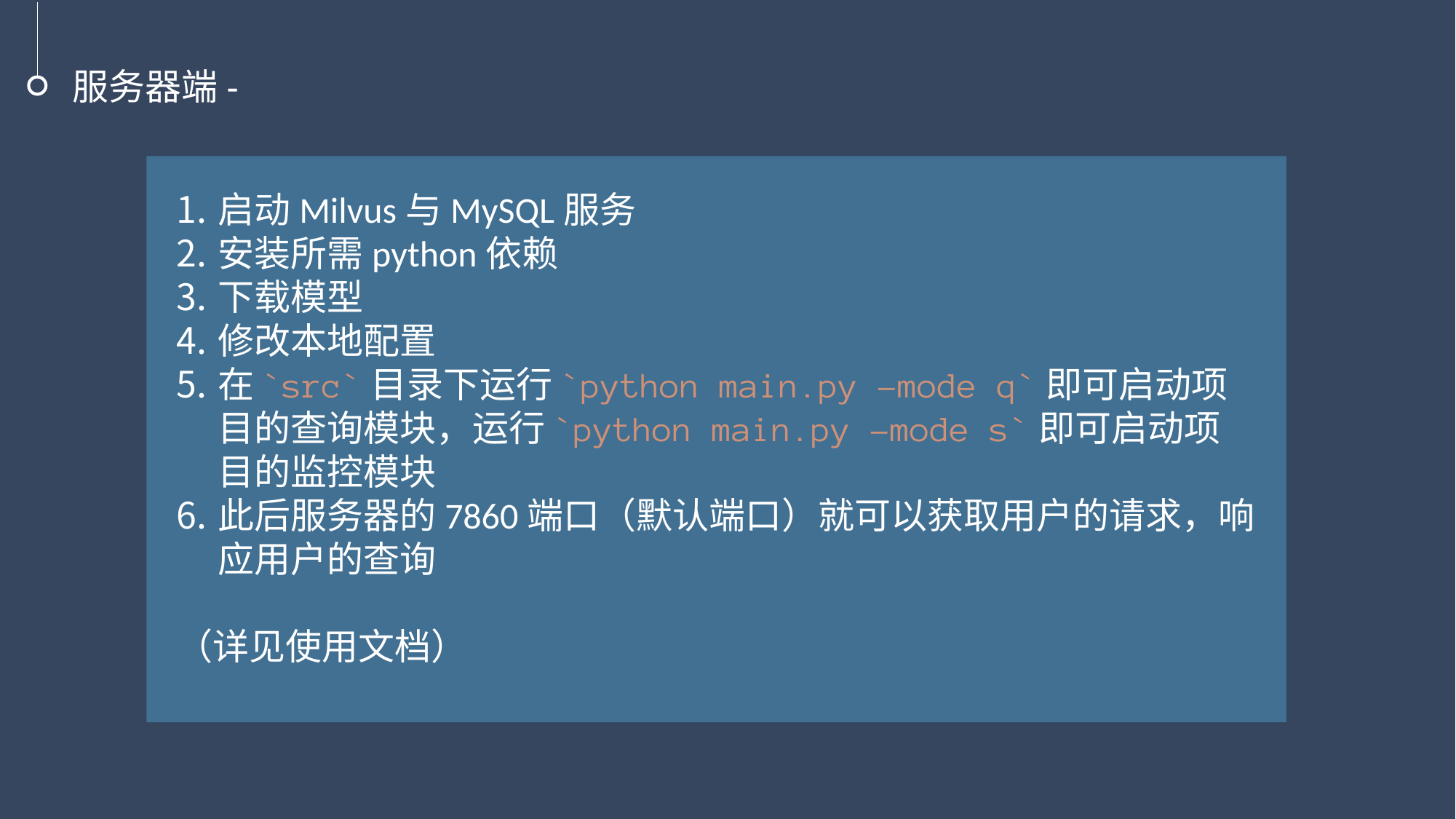

服务器端-

启动Milvus与MySQL服务
安装所需python依赖
下载模型
修改本地配置
在`src`目录下运行`python main.py -mode q`即可启动项目的查询模块，运行`python main.py -mode s`即可启动项目的监控模块
此后服务器的7860端口（默认端口）就可以获取用户的请求，响应用户的查询

（详见使用文档）